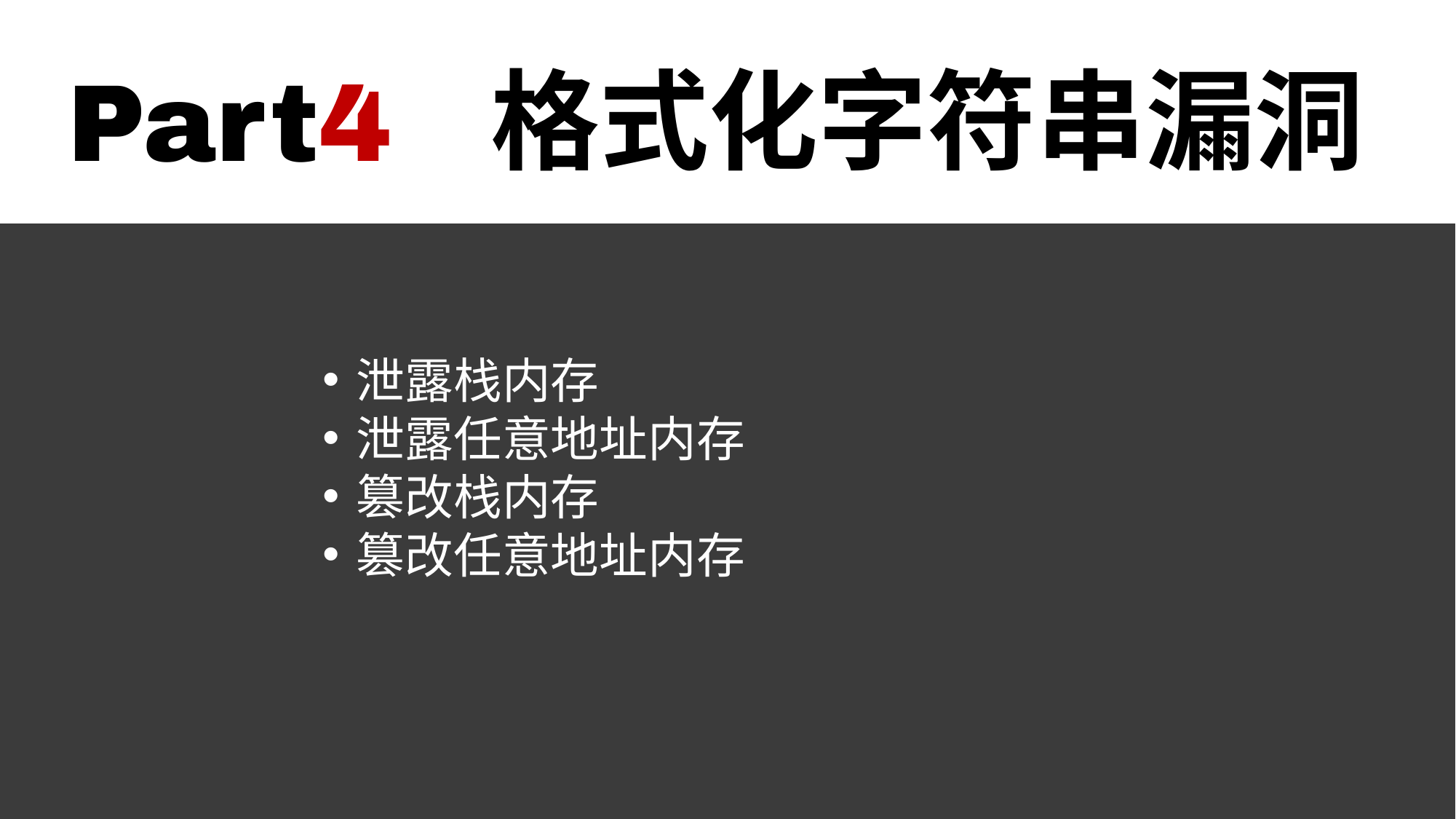

Part4  格式化字符串漏洞

泄露栈内存
泄露任意地址内存
篡改栈内存
篡改任意地址内存